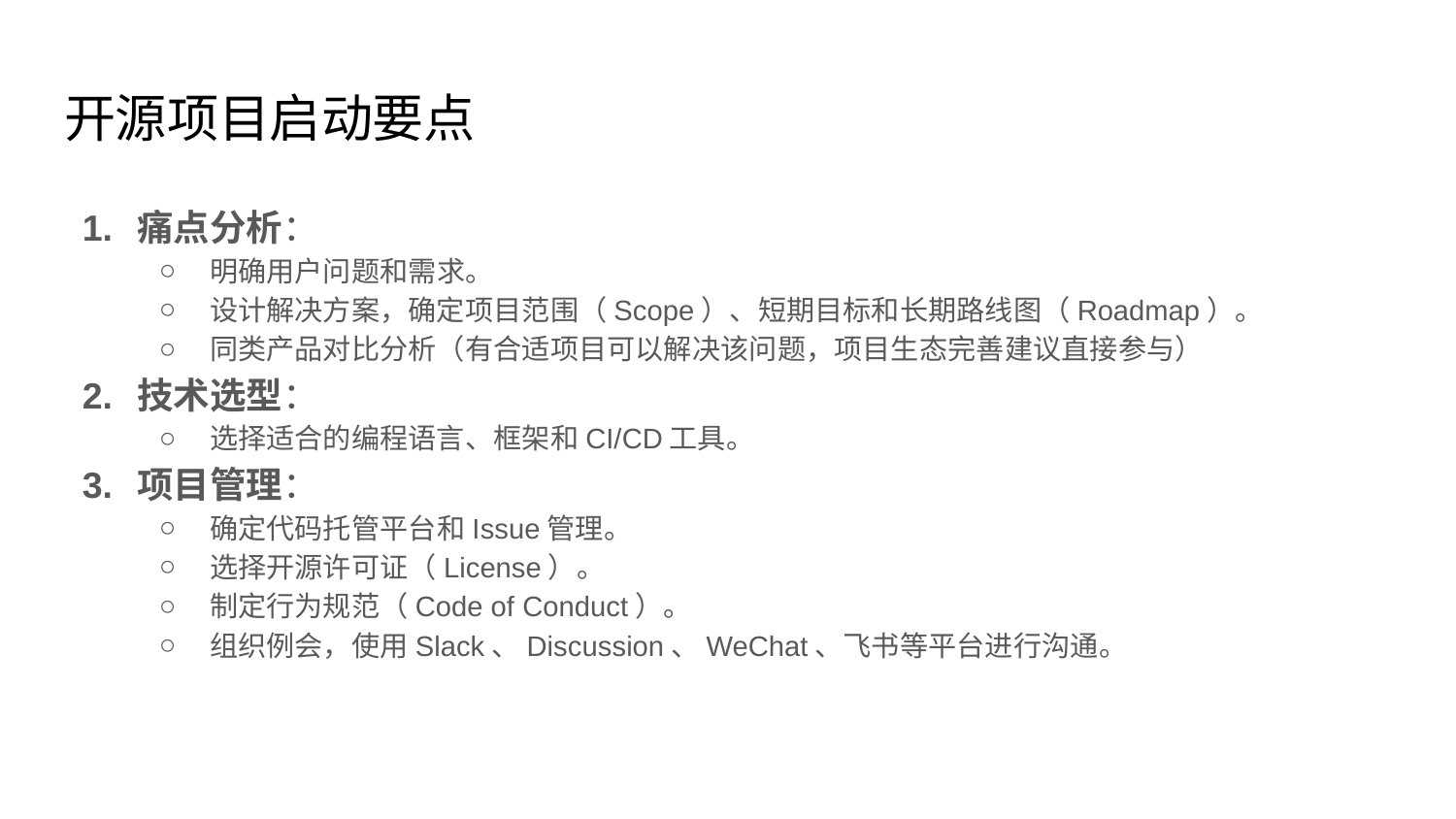

# 开源项目启动要点
痛点分析：
明确用户问题和需求。
设计解决方案，确定项目范围（Scope）、短期目标和长期路线图（Roadmap）。
同类产品对比分析（有合适项目可以解决该问题，项目生态完善建议直接参与）
技术选型：
选择适合的编程语言、框架和CI/CD工具。
项目管理：
确定代码托管平台和Issue管理。
选择开源许可证（License）。
制定行为规范（Code of Conduct）。
组织例会，使用Slack、Discussion、WeChat、飞书等平台进行沟通。